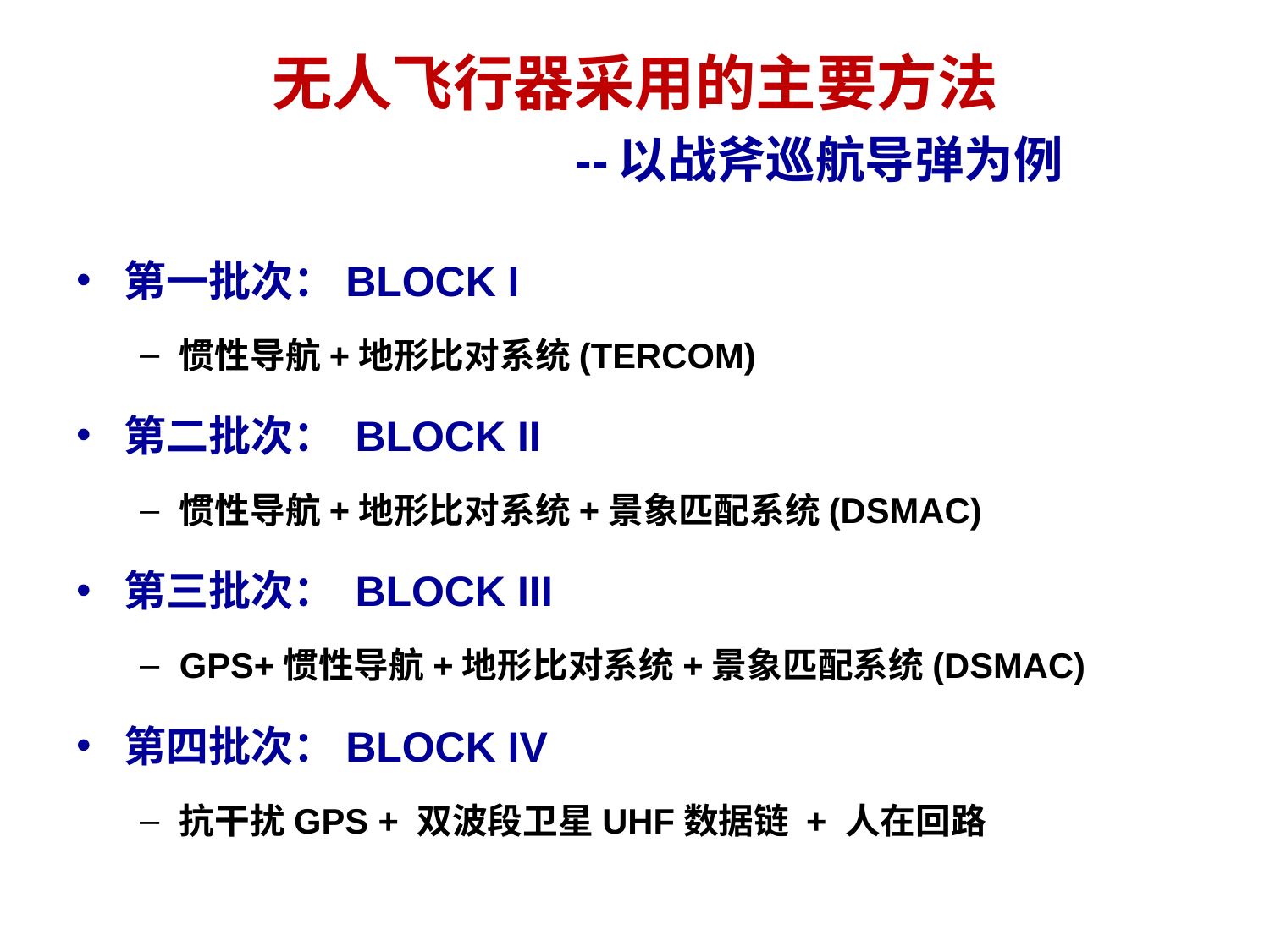

# 无人飞行器采用的主要方法 --以战斧巡航导弹为例
第一批次：BLOCK I
惯性导航+地形比对系统(TERCOM)
第二批次： BLOCK II
惯性导航+地形比对系统+景象匹配系统(DSMAC)
第三批次： BLOCK III
GPS+惯性导航+地形比对系统+景象匹配系统(DSMAC)
第四批次：BLOCK IV
抗干扰GPS + 双波段卫星UHF数据链 + 人在回路